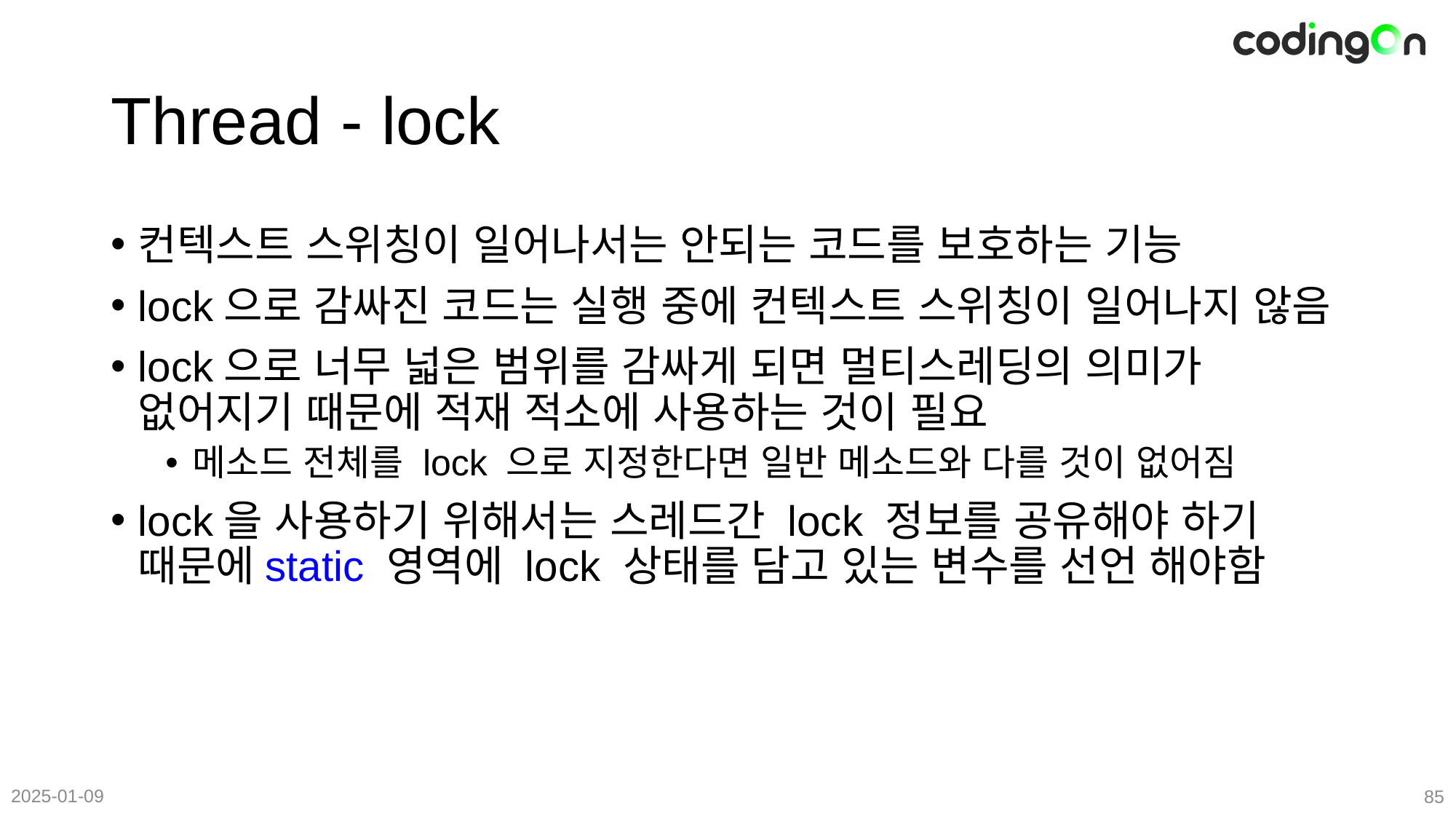

# Thread - lock
컨텍스트 스위칭이 일어나서는 안되는 코드를 보호하는 기능
lock으로 감싸진 코드는 실행 중에 컨텍스트 스위칭이 일어나지 않음
lock으로 너무 넓은 범위를 감싸게 되면 멀티스레딩의 의미가 없어지기 때문에 적재 적소에 사용하는 것이 필요
메소드 전체를 lock 으로 지정한다면 일반 메소드와 다를 것이 없어짐
lock을 사용하기 위해서는 스레드간 lock 정보를 공유해야 하기 때문에static 영역에 lock 상태를 담고 있는 변수를 선언 해야함

2025-01-09
85